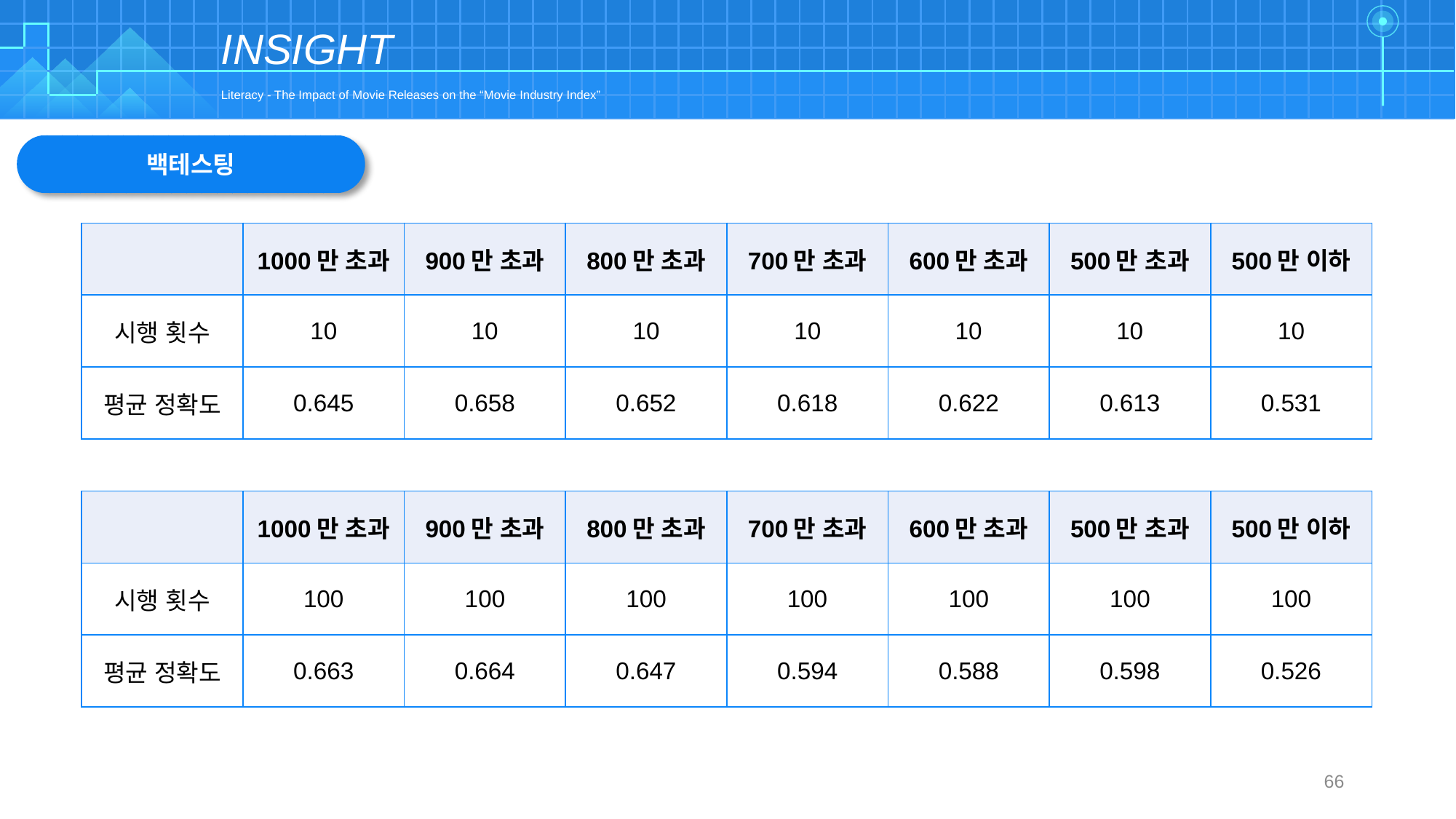

|  |  |  |  |  |  |  |  |  |  |  |  |  |  |  |  |  |  |  |  |  |  |  |  |  |  |  |  |  |  |  |  |  |  |  |  |  |  |  |  |  |  |  |  |  |  |  |  |  |  |  |  |  |  |  |  |  |  |  |  |
| --- | --- | --- | --- | --- | --- | --- | --- | --- | --- | --- | --- | --- | --- | --- | --- | --- | --- | --- | --- | --- | --- | --- | --- | --- | --- | --- | --- | --- | --- | --- | --- | --- | --- | --- | --- | --- | --- | --- | --- | --- | --- | --- | --- | --- | --- | --- | --- | --- | --- | --- | --- | --- | --- | --- | --- | --- | --- | --- | --- |
|  |  |  |  |  |  |  |  |  |  |  |  |  |  |  |  |  |  |  |  |  |  |  |  |  |  |  |  |  |  |  |  |  |  |  |  |  |  |  |  |  |  |  |  |  |  |  |  |  |  |  |  |  |  |  |  |  |  |  |  |
|  |  |  |  |  |  |  |  |  |  |  |  |  |  |  |  |  |  |  |  |  |  |  |  |  |  |  |  |  |  |  |  |  |  |  |  |  |  |  |  |  |  |  |  |  |  |  |  |  |  |  |  |  |  |  |  |  |  |  |  |
|  |  |  |  |  |  |  |  |  |  |  |  |  |  |  |  |  |  |  |  |  |  |  |  |  |  |  |  |  |  |  |  |  |  |  |  |  |  |  |  |  |  |  |  |  |  |  |  |  |  |  |  |  |  |  |  |  |  |  |  |
|  |  |  |  |  |  |  |  |  |  |  |  |  |  |  |  |  |  |  |  |  |  |  |  |  |  |  |  |  |  |  |  |  |  |  |  |  |  |  |  |  |  |  |  |  |  |  |  |  |  |  |  |  |  |  |  |  |  |  |  |

INSIGHT
Literacy - The Impact of Movie Releases on the “Movie Industry Index”

백테스팅
|  | 1000만 초과 | 900만 초과 | 800만 초과 | 700만 초과 | 600만 초과 | 500만 초과 | 500만 이하 |
| --- | --- | --- | --- | --- | --- | --- | --- |
| 시행 횟수 | 10 | 10 | 10 | 10 | 10 | 10 | 10 |
| 평균 정확도 | 0.645 | 0.658 | 0.652 | 0.618 | 0.622 | 0.613 | 0.531 |
|  | 1000만 초과 | 900만 초과 | 800만 초과 | 700만 초과 | 600만 초과 | 500만 초과 | 500만 이하 |
| --- | --- | --- | --- | --- | --- | --- | --- |
| 시행 횟수 | 100 | 100 | 100 | 100 | 100 | 100 | 100 |
| 평균 정확도 | 0.663 | 0.664 | 0.647 | 0.594 | 0.588 | 0.598 | 0.526 |
66